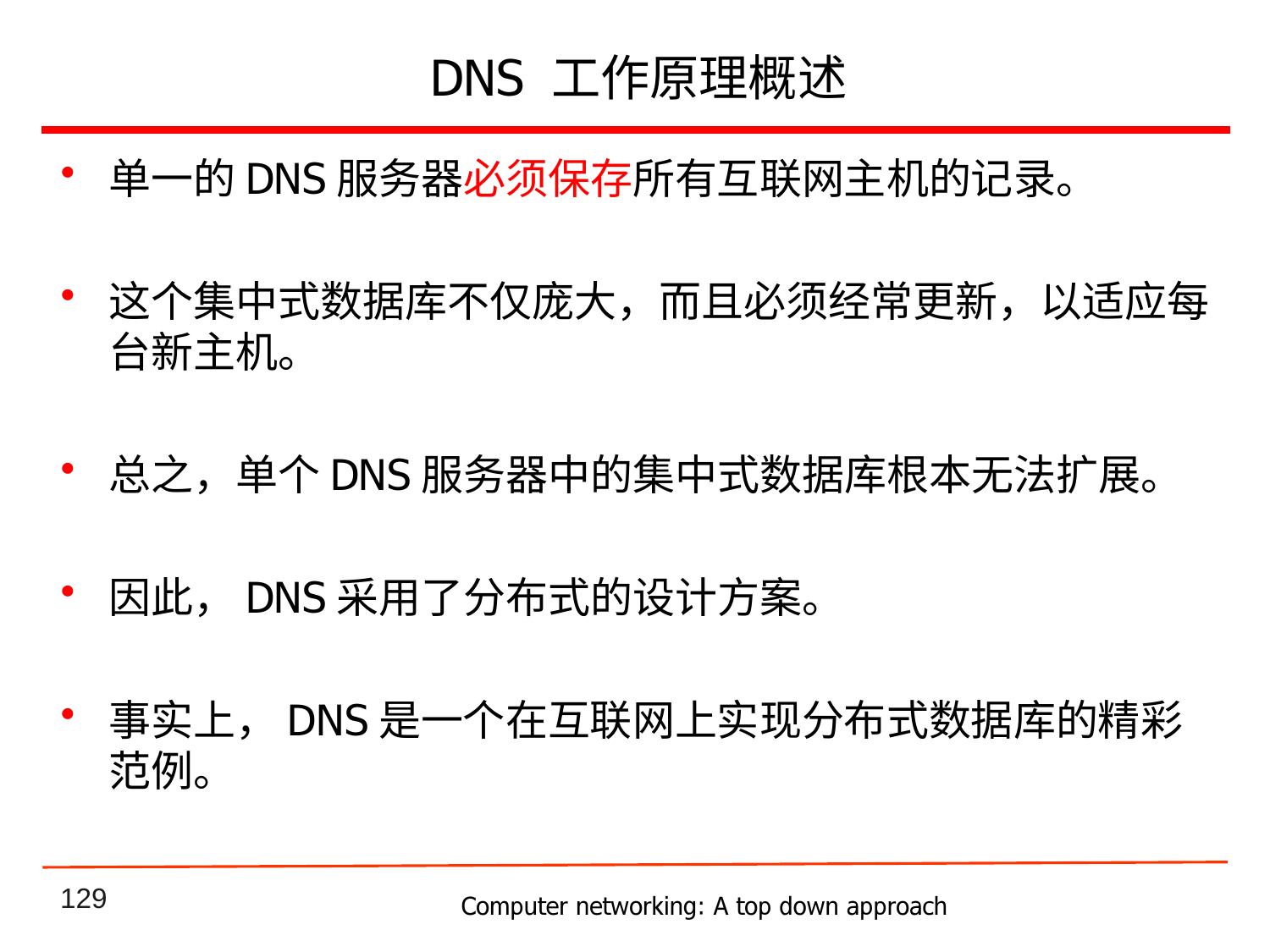

# DNS 工作原理概述
单一的DNS服务器必须保存所有互联网主机的记录。

这个集中式数据库不仅庞大，而且必须经常更新，以适应每台新主机。

总之，单个DNS服务器中的集中式数据库根本无法扩展。

因此，DNS采用了分布式的设计方案。

事实上，DNS是一个在互联网上实现分布式数据库的精彩范例。
Computer networking: A top down approach